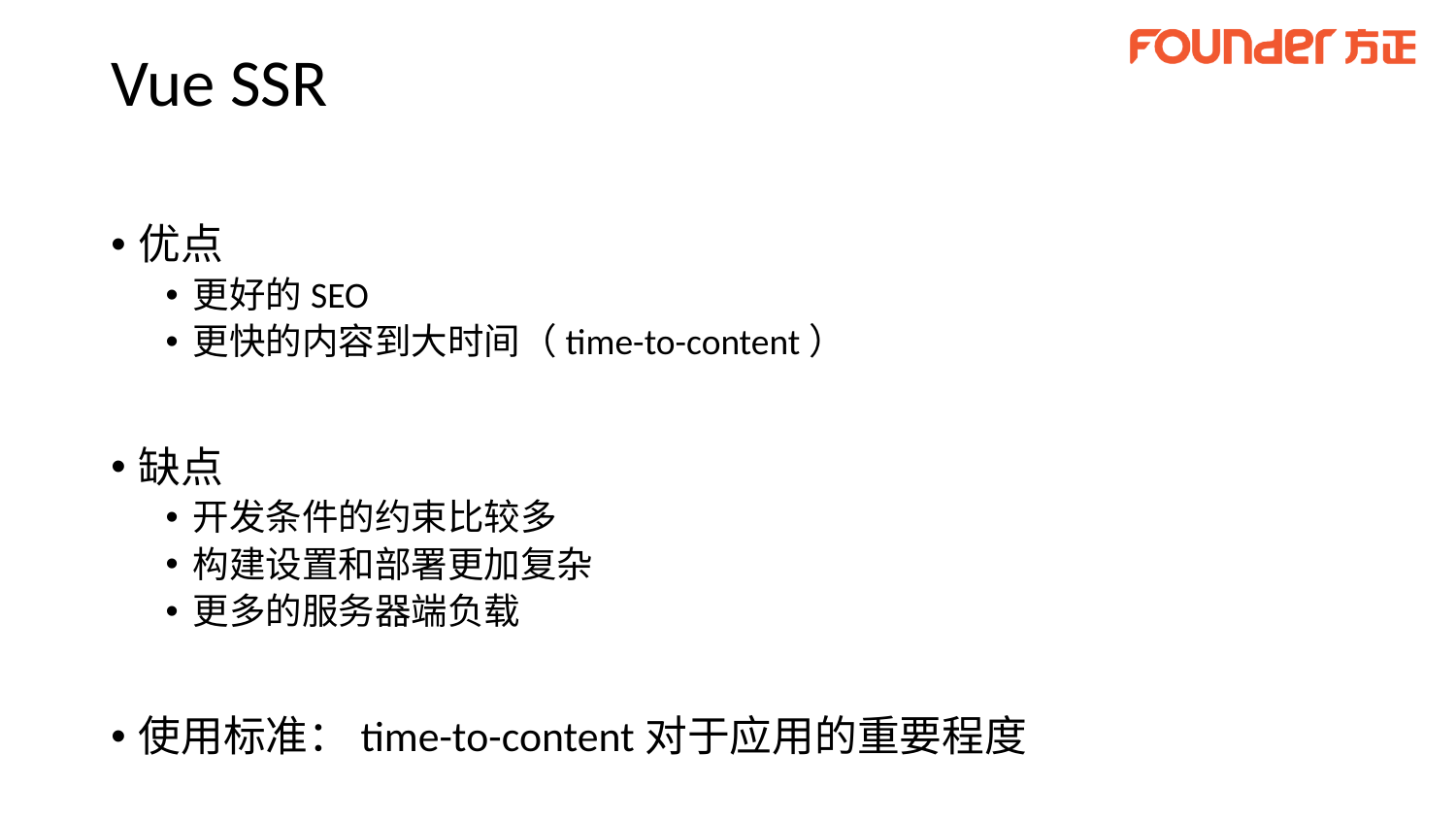

# Vue SSR
优点
更好的SEO
更快的内容到大时间（time-to-content）

缺点
开发条件的约束比较多
构建设置和部署更加复杂
更多的服务器端负载

使用标准：time-to-content对于应用的重要程度